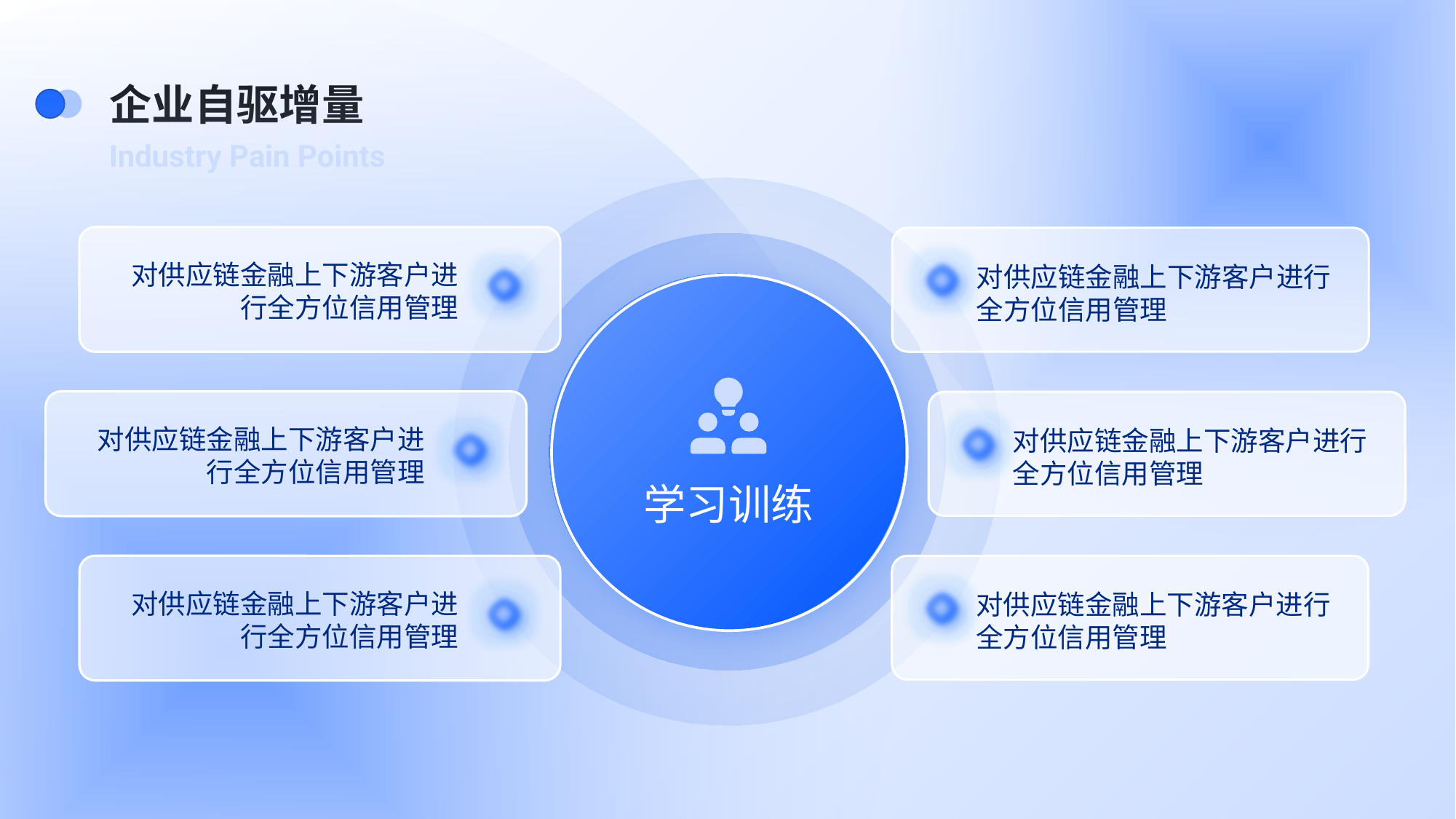

e7d195523061f1c0859b7cdd7aa4ed7f59b9c7161f3af37f0BDF2582CD93AA24E9018C3B25F5385FA56D470EC8B0305D4B45E7D748633E730D153E6489994AF4EF700BA2C800A5572795684B1ADA125391FD79B07F4543FC4BEB9F1C00A2FE5470F894C326760DEDFCF3C6CF2D3811A734E5F127DC9578D344C30CC4257ED74204D186F495224879

学习训练

对供应链金融上下游客户进行全方位信用管理

对供应链金融上下游客户进行全方位信用管理

对供应链金融上下游客户进行全方位信用管理

对供应链金融上下游客户进行全方位信用管理

对供应链金融上下游客户进行全方位信用管理

对供应链金融上下游客户进行全方位信用管理